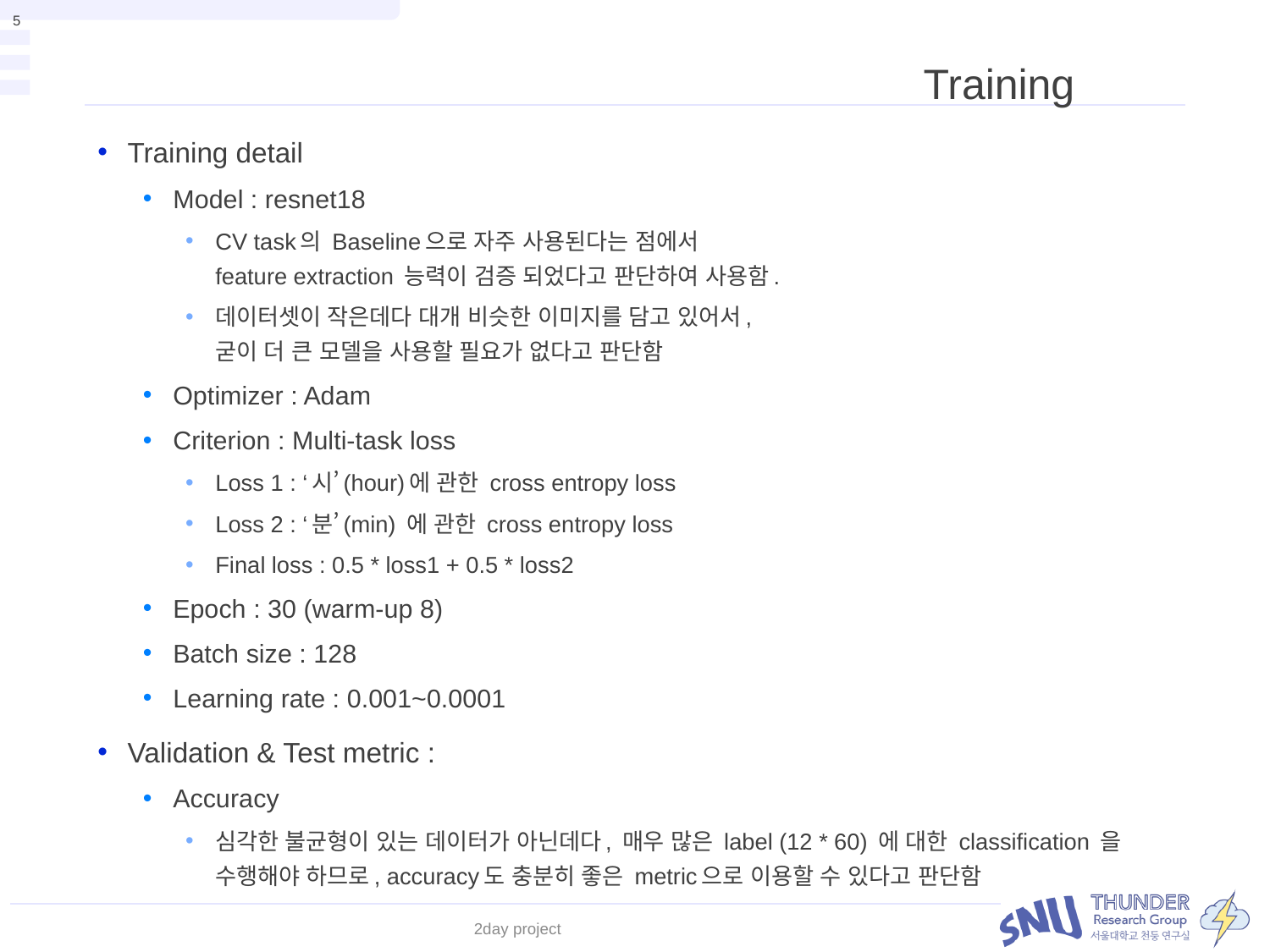

5
# Training
Training detail
Model : resnet18
CV task의 Baseline으로 자주 사용된다는 점에서
feature extraction 능력이 검증 되었다고 판단하여 사용함.
데이터셋이 작은데다 대개 비슷한 이미지를 담고 있어서,
굳이 더 큰 모델을 사용할 필요가 없다고 판단함
Optimizer : Adam
Criterion : Multi-task loss
Loss 1 : ‘시’(hour)에 관한 cross entropy loss
Loss 2 : ‘분’(min) 에 관한 cross entropy loss
Final loss : 0.5 * loss1 + 0.5 * loss2
Epoch : 30 (warm-up 8)
Batch size : 128
Learning rate : 0.001~0.0001
Validation & Test metric :
Accuracy
심각한 불균형이 있는 데이터가 아닌데다, 매우 많은 label (12 * 60) 에 대한 classification 을 수행해야 하므로, accuracy도 충분히 좋은 metric으로 이용할 수 있다고 판단함

2day project